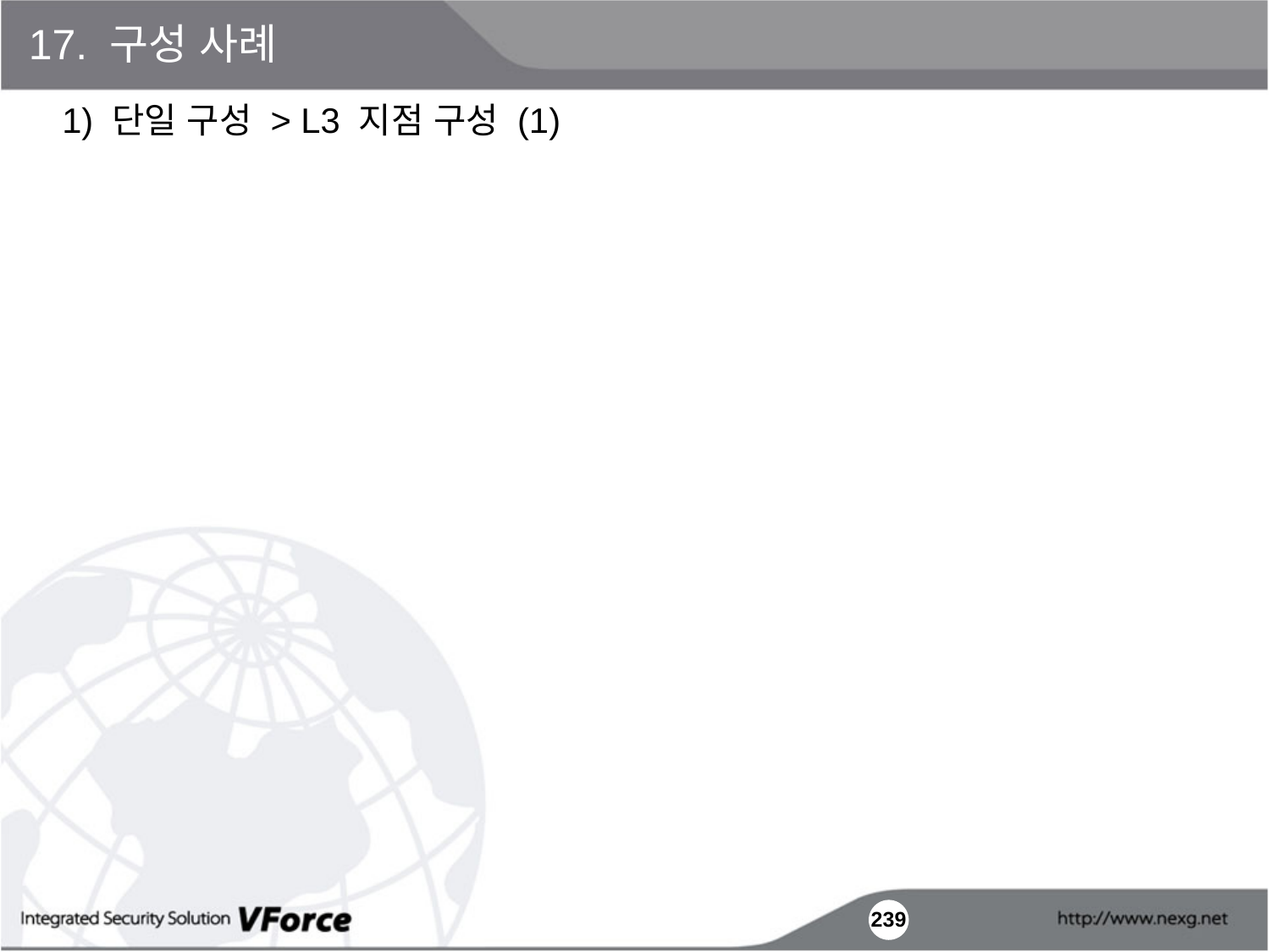

17. 구성 사례
1) 단일 구성 > L3 지점 구성 (1)